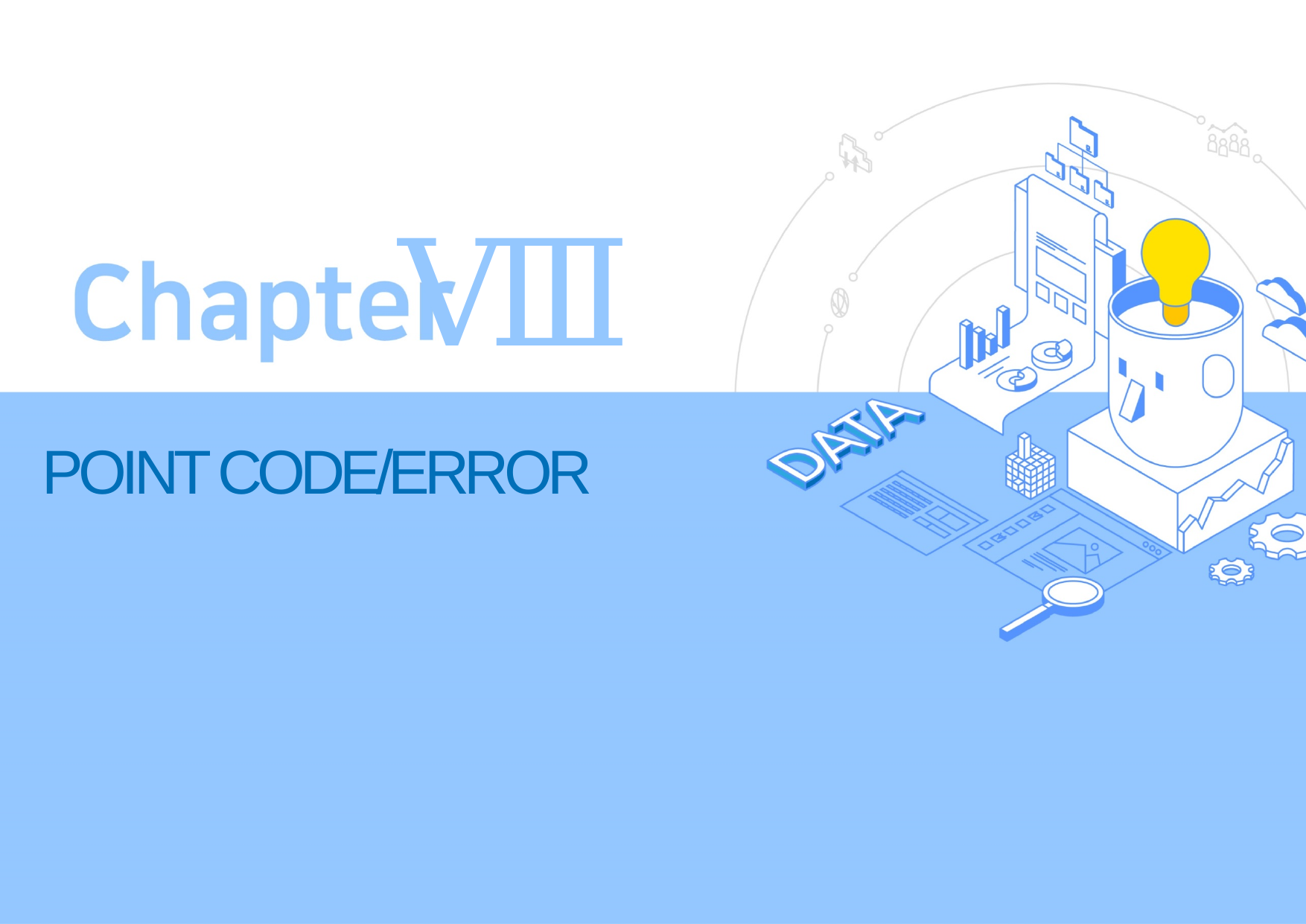

Ⅷ
POINT CODE/ERROR
1. 구현 핵심 코드
2. 오류수정